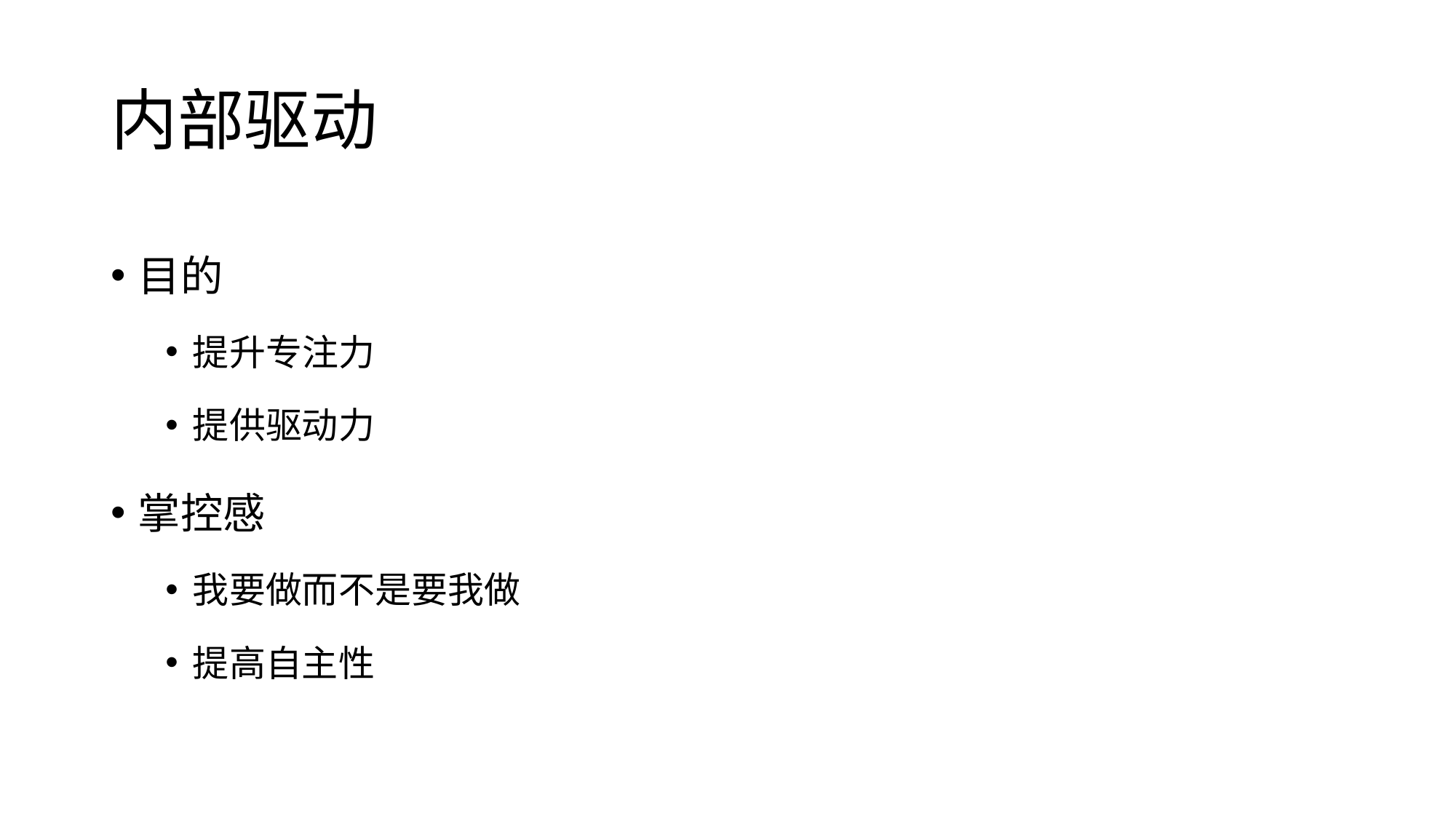

# 内部驱动
目的
提升专注力
提供驱动力
掌控感
我要做而不是要我做
提高自主性